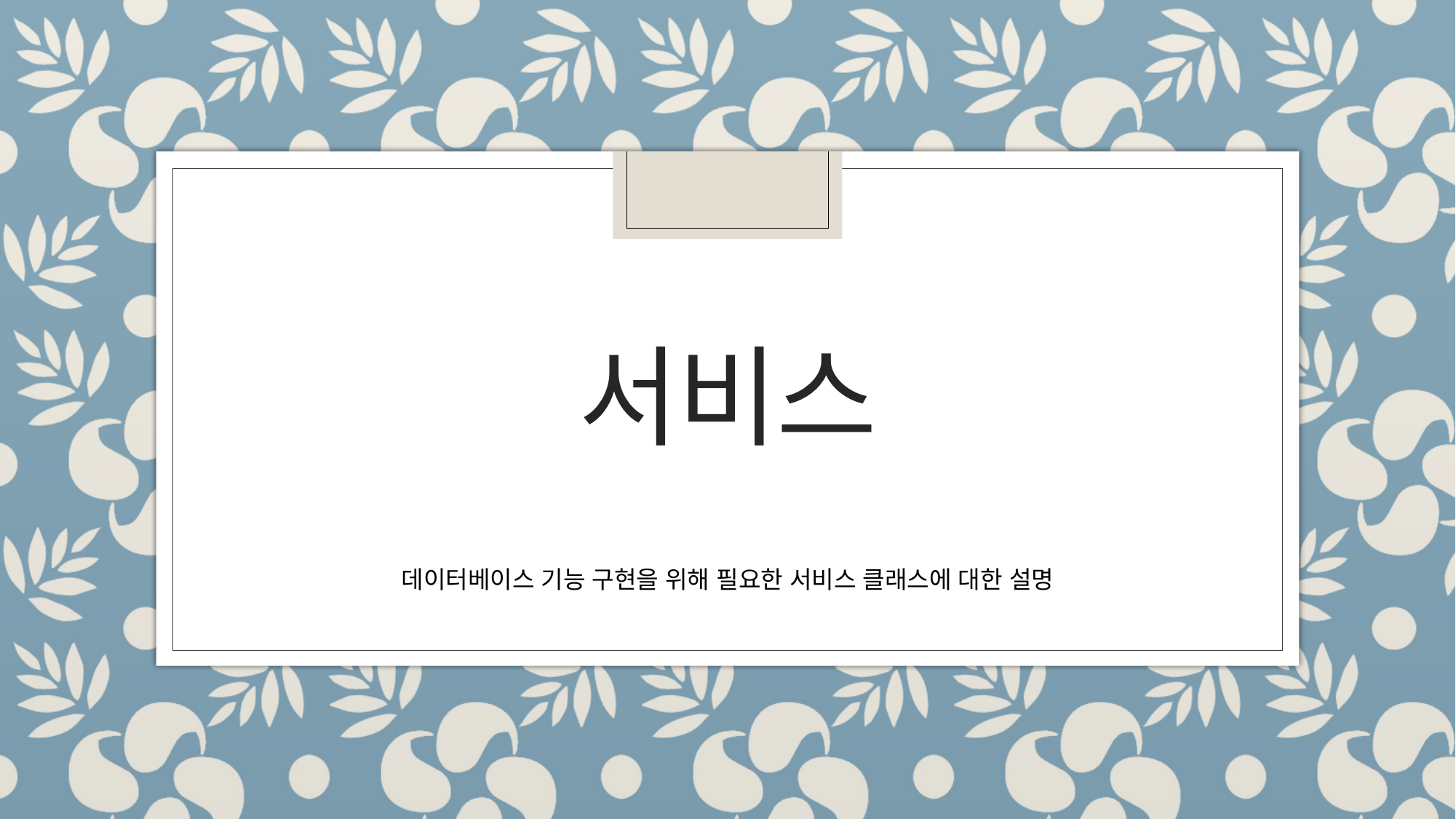

# 서비스
데이터베이스 기능 구현을 위해 필요한 서비스 클래스에 대한 설명